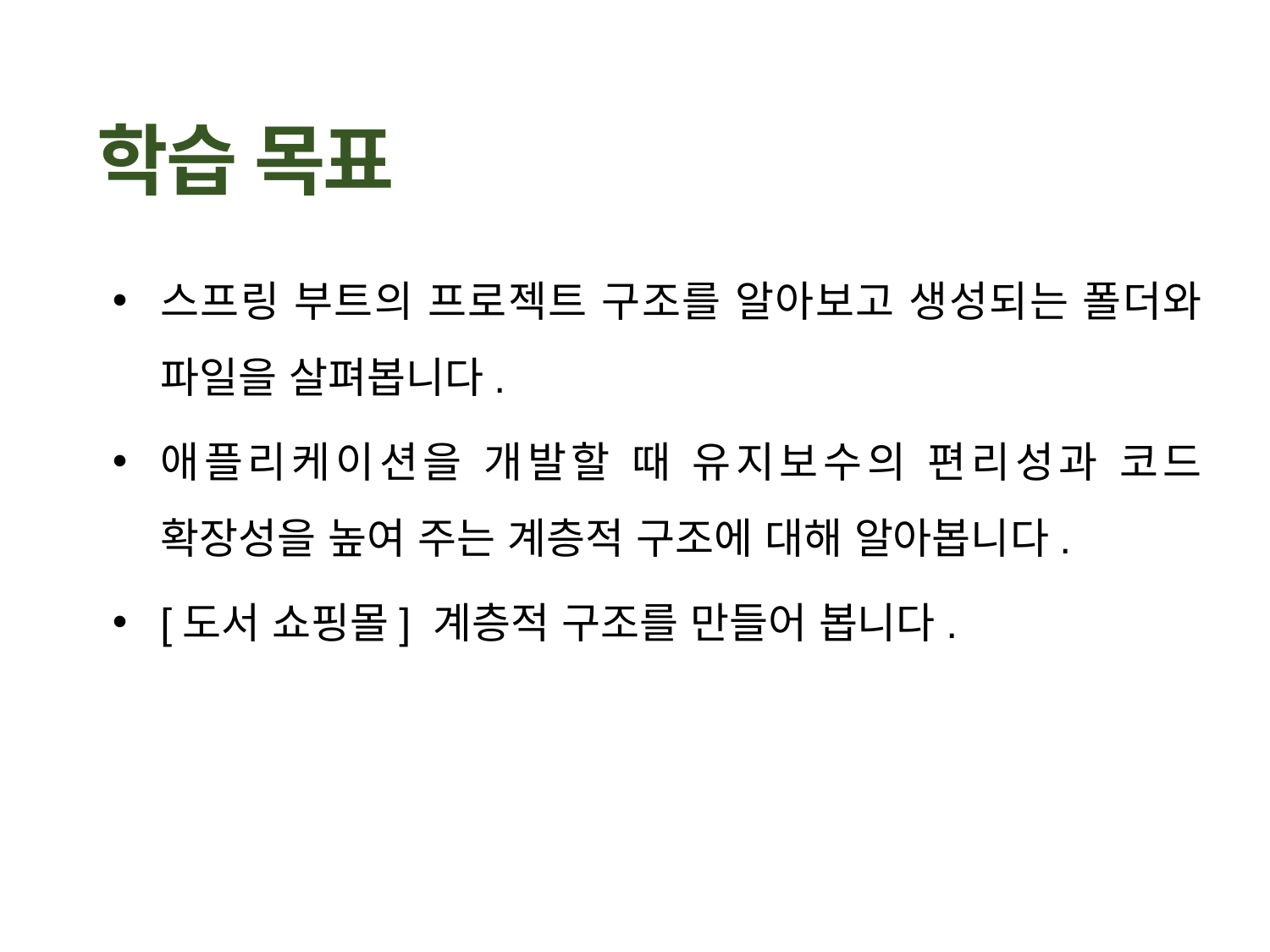

스프링 부트의 프로젝트 구조를 알아보고 생성되는 폴더와 파일을 살펴봅니다.
애플리케이션을 개발할 때 유지보수의 편리성과 코드 확장성을 높여 주는 계층적 구조에 대해 알아봅니다.
[도서 쇼핑몰] 계층적 구조를 만들어 봅니다.